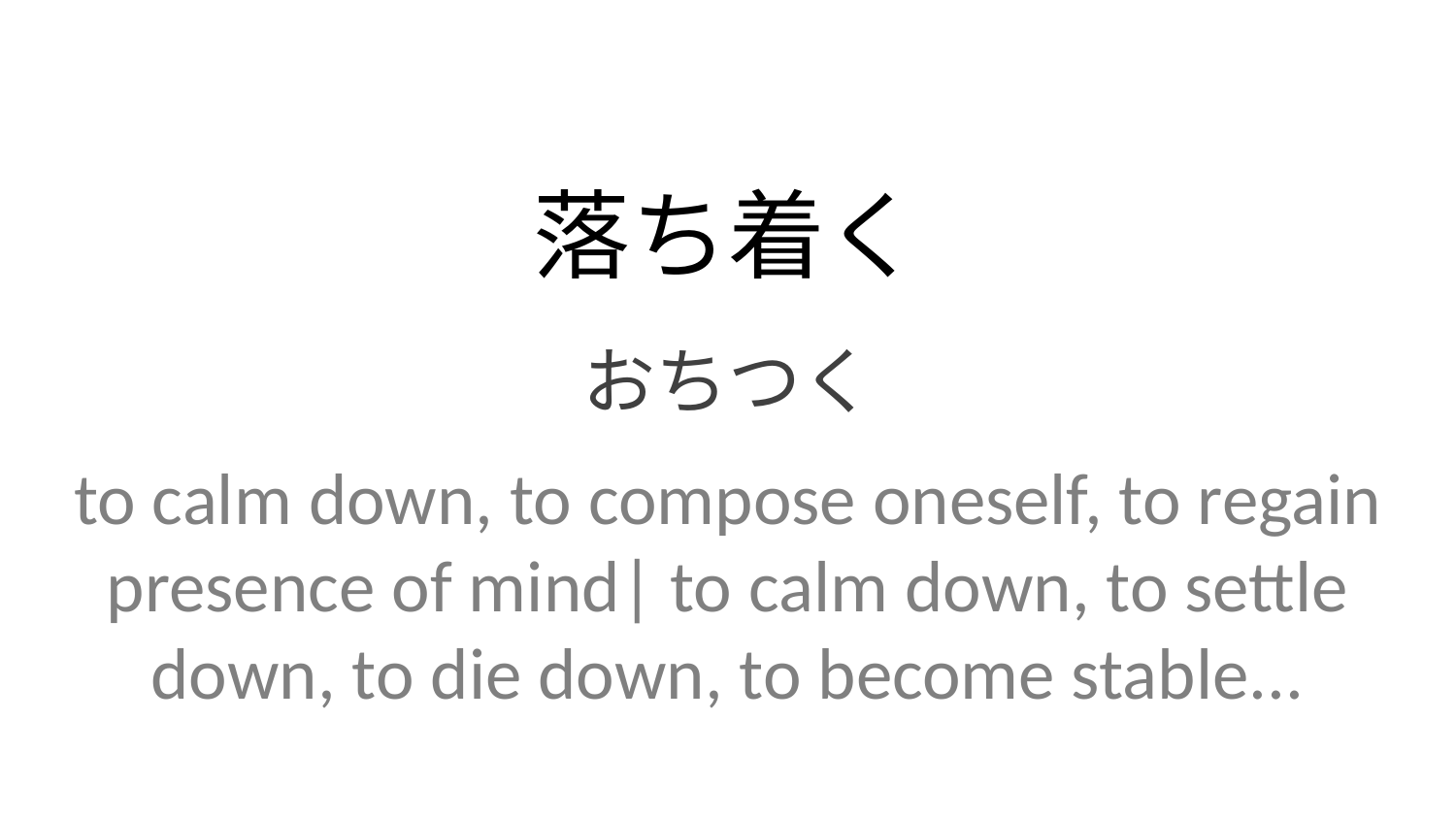

落ち着く

おちつく
to calm down, to compose oneself, to regain presence of mind| to calm down, to settle down, to die down, to become stable...